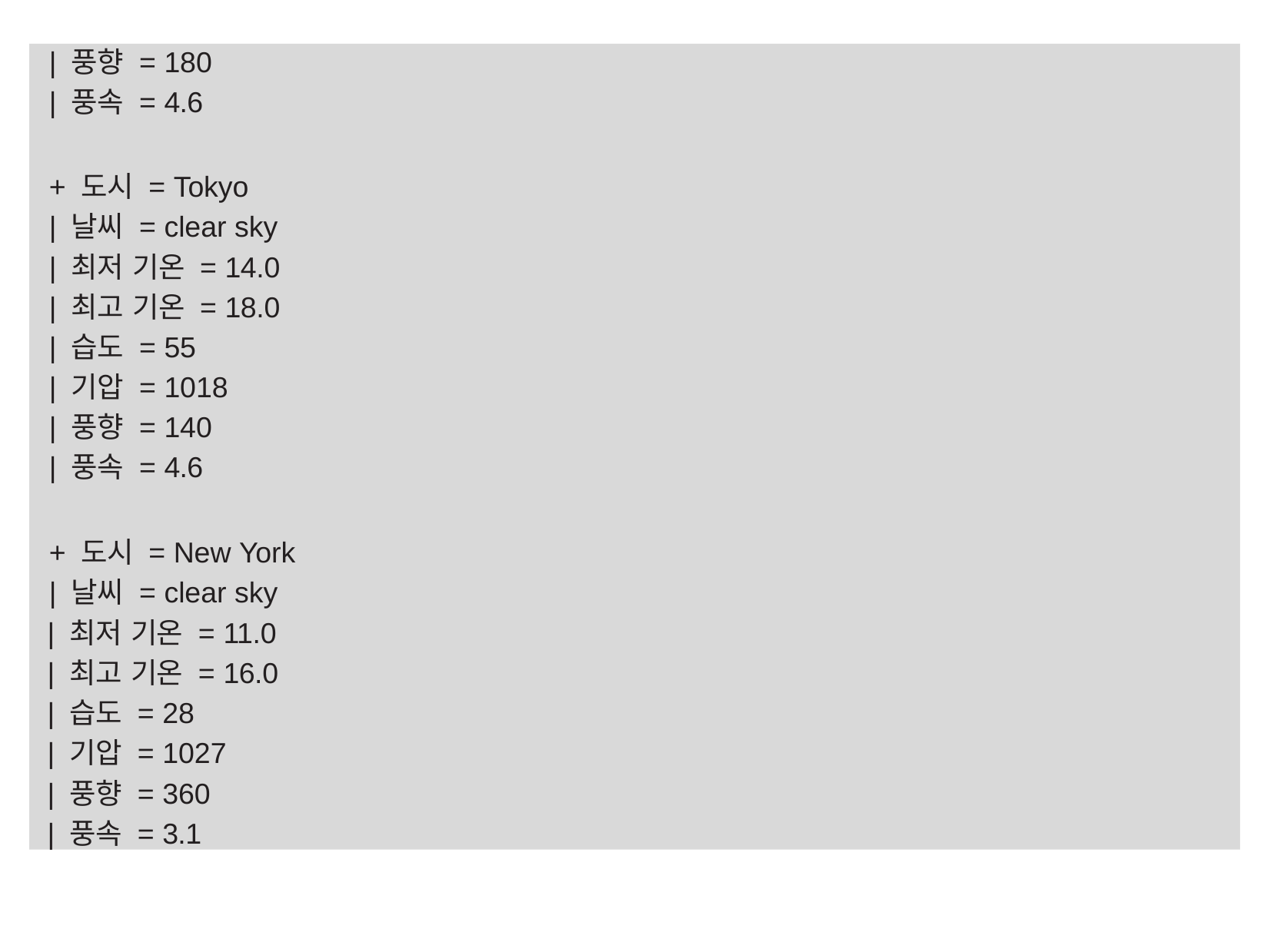

| 풍향 = 180
| 풍속 = 4.6

+ 도시 = Tokyo
| 날씨 = clear sky
| 최저 기온 = 14.0
| 최고 기온 = 18.0
| 습도 = 55
| 기압 = 1018
| 풍향 = 140
| 풍속 = 4.6

+ 도시 = New York
| 날씨 = clear sky
| 최저 기온 = 11.0
| 최고 기온 = 16.0
| 습도 = 28
| 기압 = 1027
| 풍향 = 360
| 풍속 = 3.1